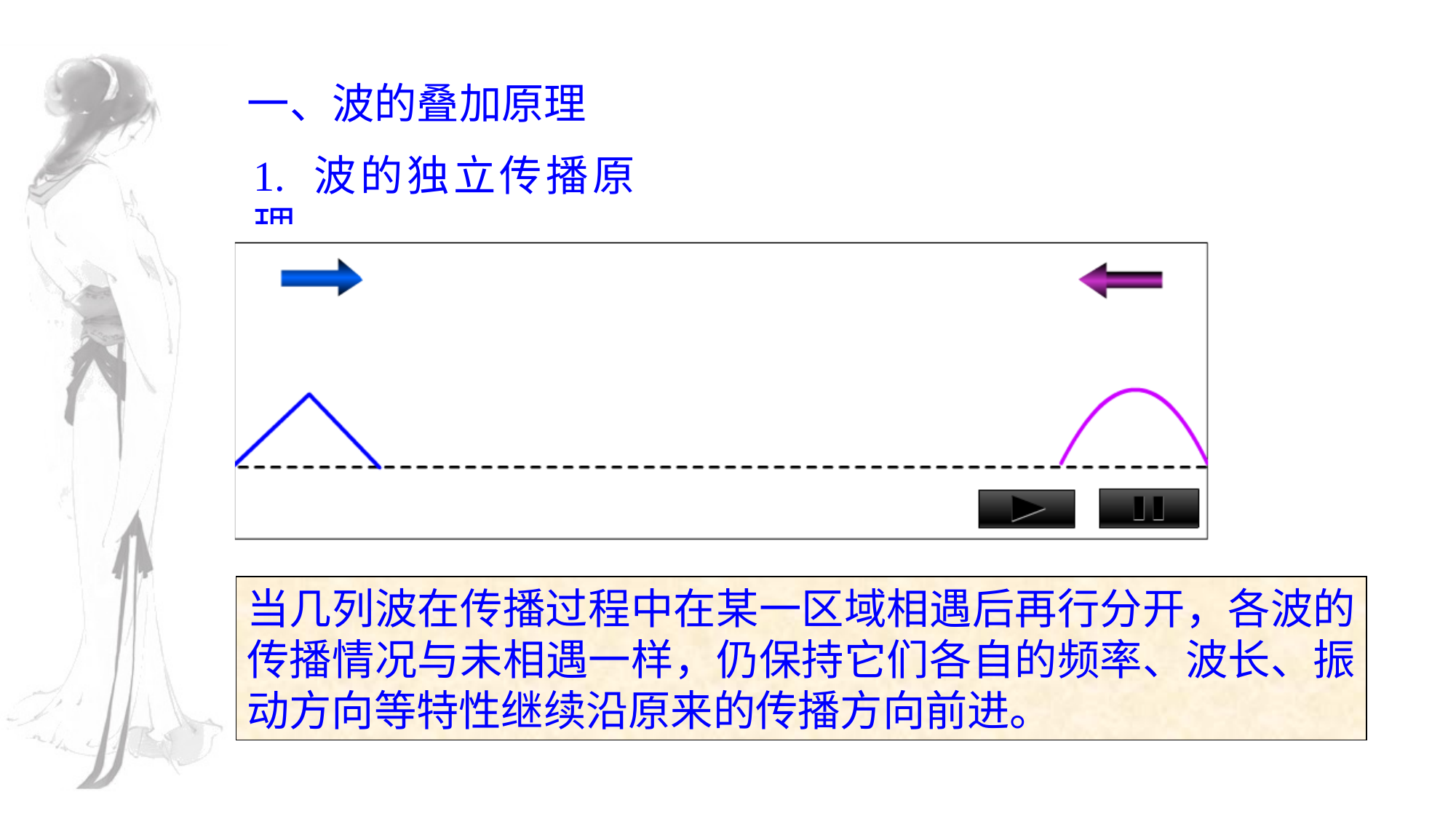

一、波的叠加原理
1. 波的独立传播原理
当几列波在传播过程中在某一区域相遇后再行分开，各波的传播情况与未相遇一样，仍保持它们各自的频率、波长、振动方向等特性继续沿原来的传播方向前进。